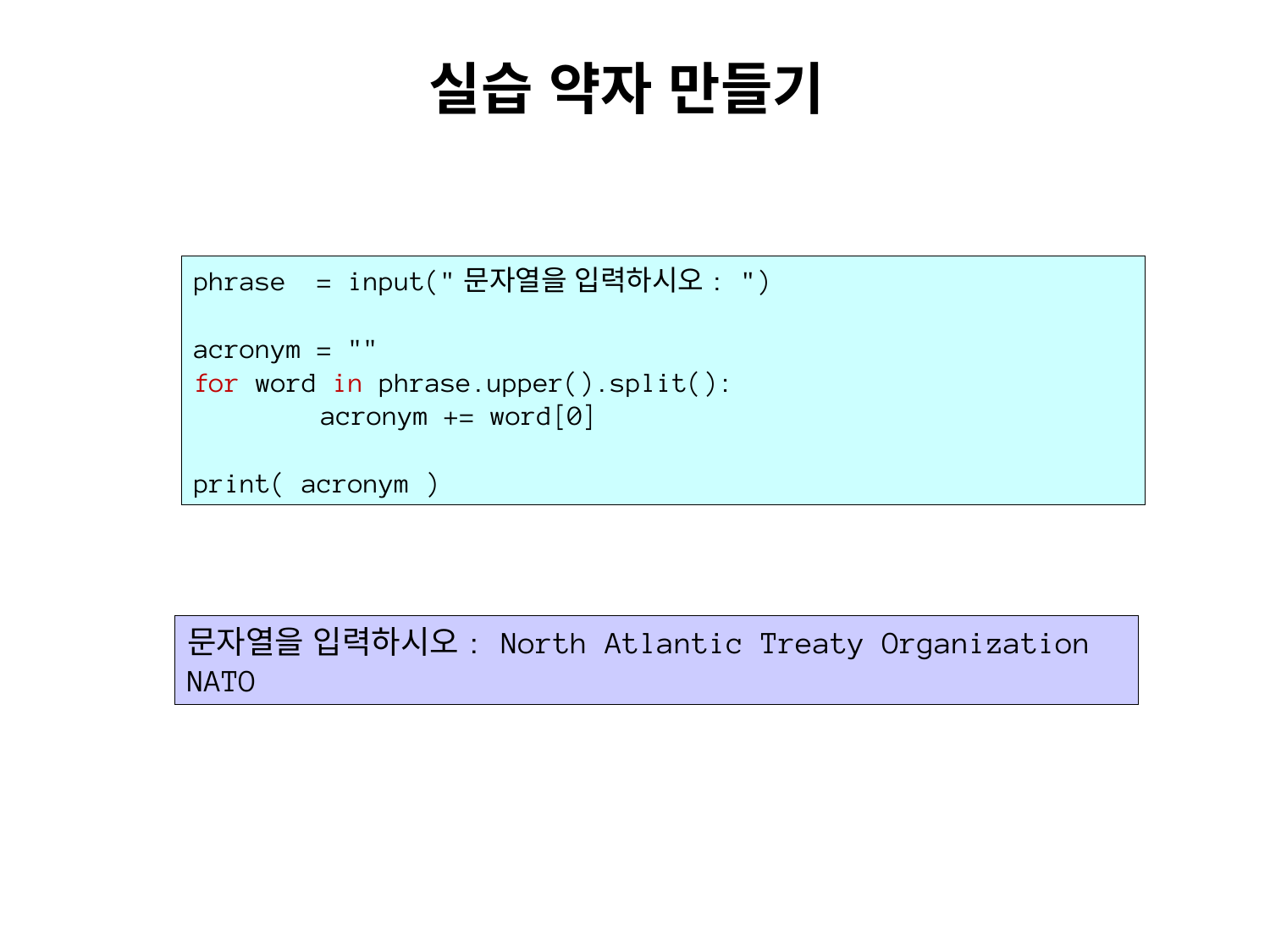

# 실습 약자 만들기

phrase  = input("문자열을 입력하시오: ")

acronym = ""
for word in phrase.upper().split():
	acronym += word[0]

print( acronym )
문자열을 입력하시오: North Atlantic Treaty Organization
NATO